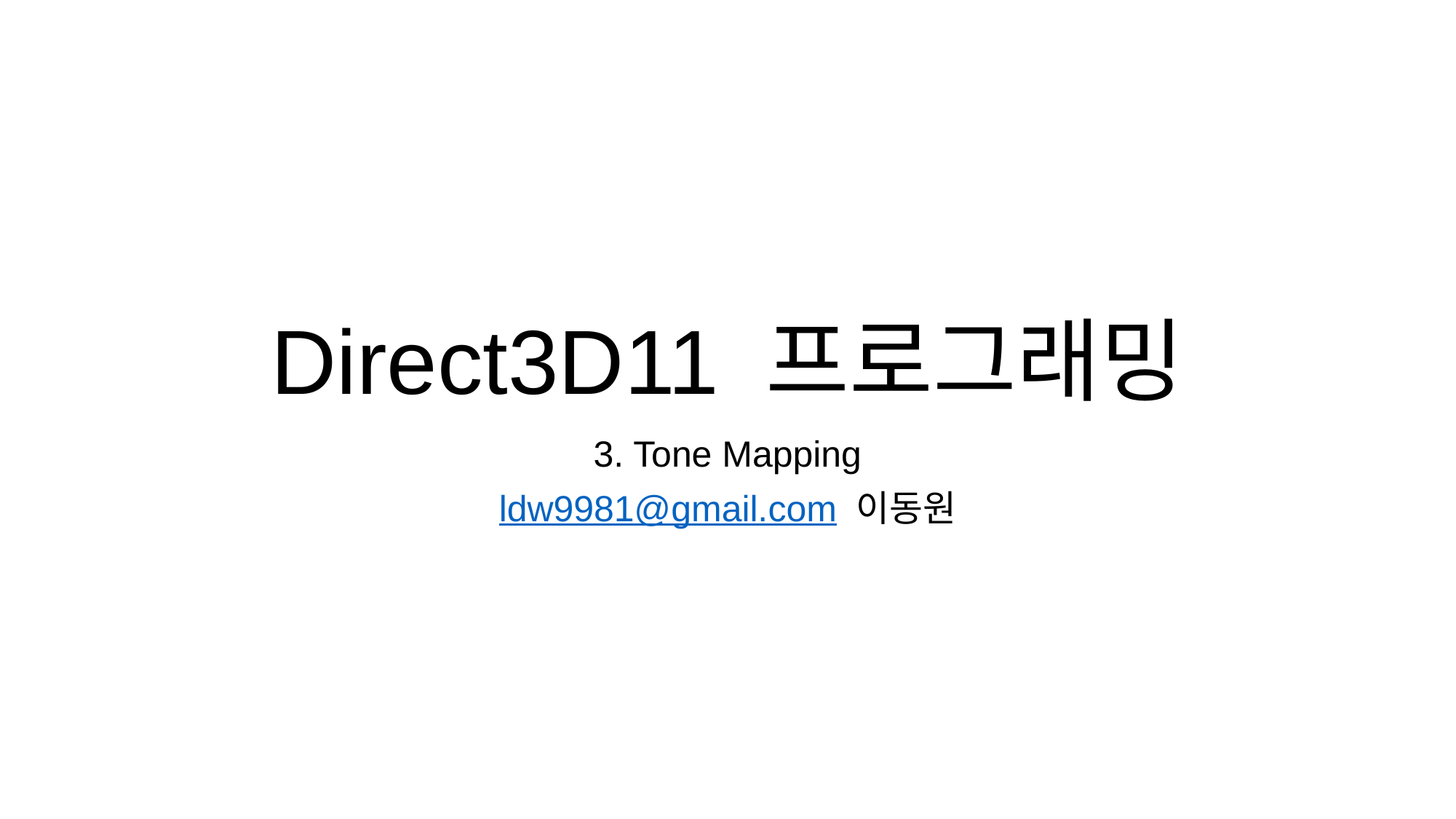

# Direct3D11 프로그래밍
3. Tone Mapping
ldw9981@gmail.com 이동원